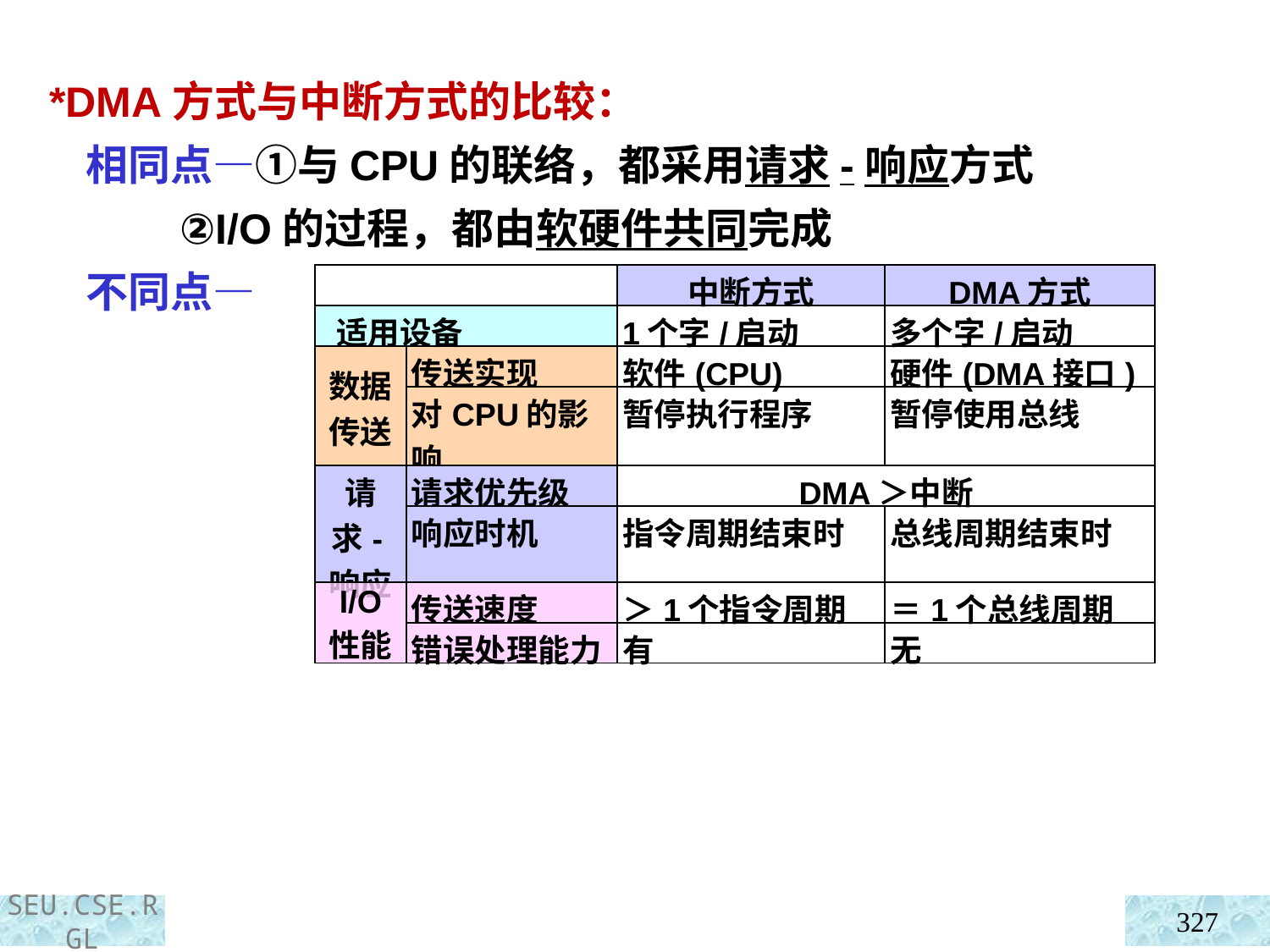

*DMA方式与中断方式的比较：
    相同点—①与CPU的联络，都采用请求-响应方式
            ②I/O的过程，都由软硬件共同完成
    不同点—
|  |  | 中断方式 | DMA方式 |
| --- | --- | --- | --- |
| 适用设备 |  | 1个字/启动 | 多个字/启动 |
| 数据传送 | 传送实现 | 软件(CPU) | 硬件(DMA接口) |
|  | 对CPU的影响 | 暂停执行程序 | 暂停使用总线 |
| 请求-响应 | 请求优先级 | DMA＞中断 |  |
|  | 响应时机 | 指令周期结束时 | 总线周期结束时 |
| I/O 性能 | 传送速度 | ＞1个指令周期 | ＝1个总线周期 |
|  | 错误处理能力 | 有 | 无 |
327